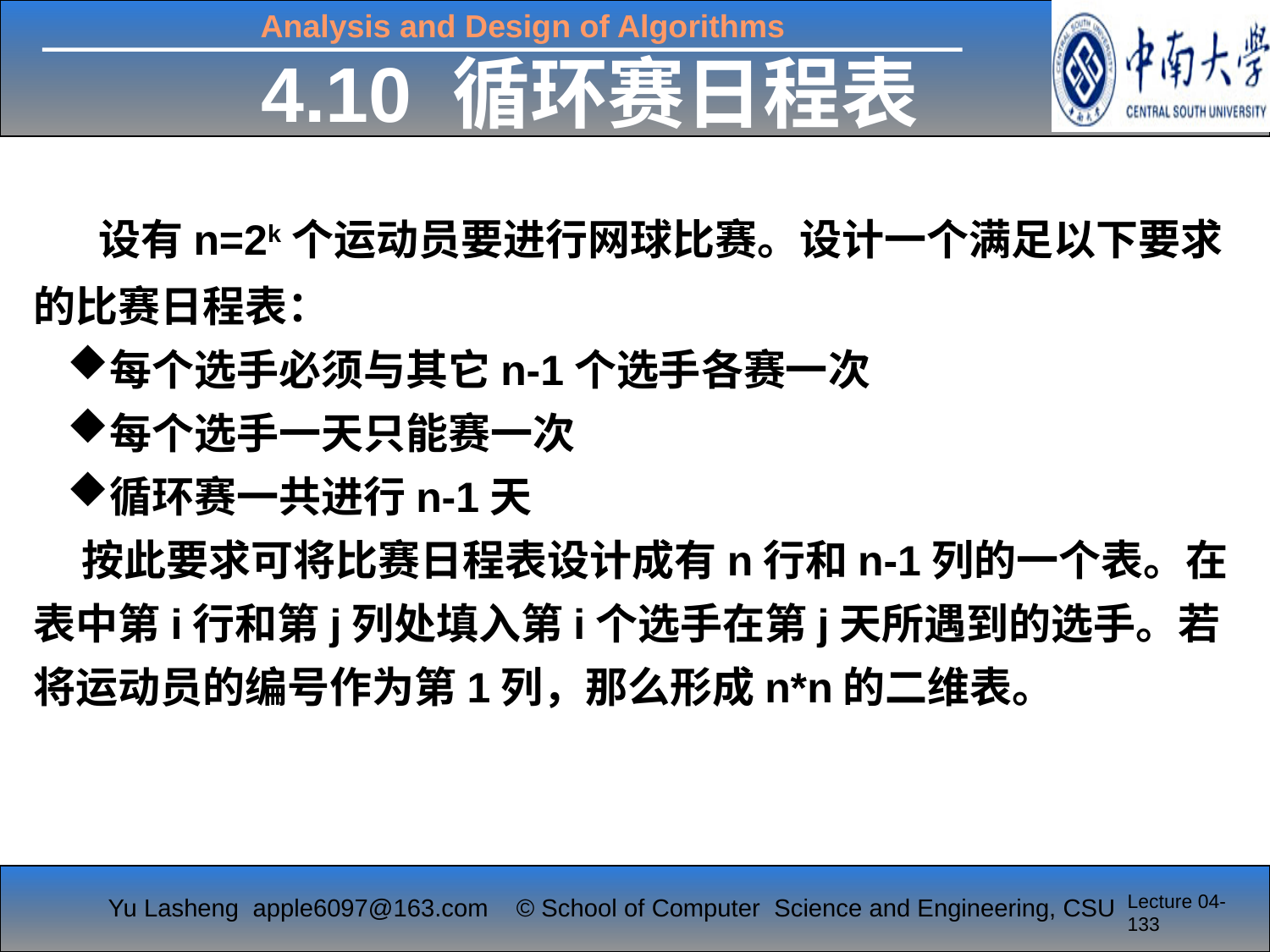

4.10 循环赛日程表
    设有n=2k个运动员要进行网球比赛。设计一个满足以下要求的比赛日程表：
每个选手必须与其它n-1个选手各赛一次
每个选手一天只能赛一次
循环赛一共进行n-1天
    按此要求可将比赛日程表设计成有n行和n-1列的一个表。在表中第i行和第j列处填入第i个选手在第j天所遇到的选手。若将运动员的编号作为第1列，那么形成n*n的二维表。
Lecture 04-133